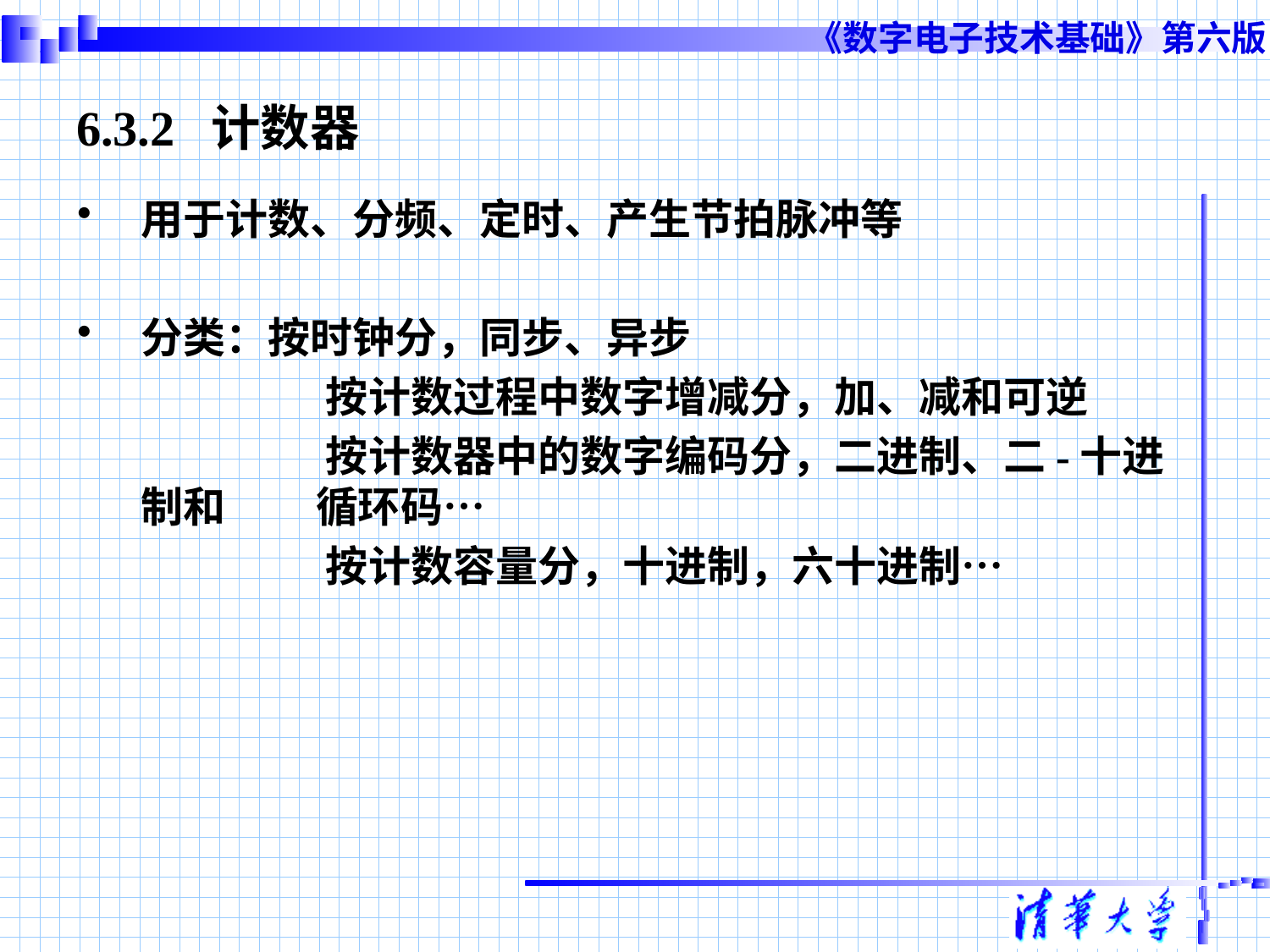

# 6.3.2  计数器
用于计数、分频、定时、产生节拍脉冲等

分类：按时钟分，同步、异步
		     按计数过程中数字增减分，加、减和可逆
   		     按计数器中的数字编码分，二进制、二-十进制和	     循环码…
    		     按计数容量分，十进制，六十进制…